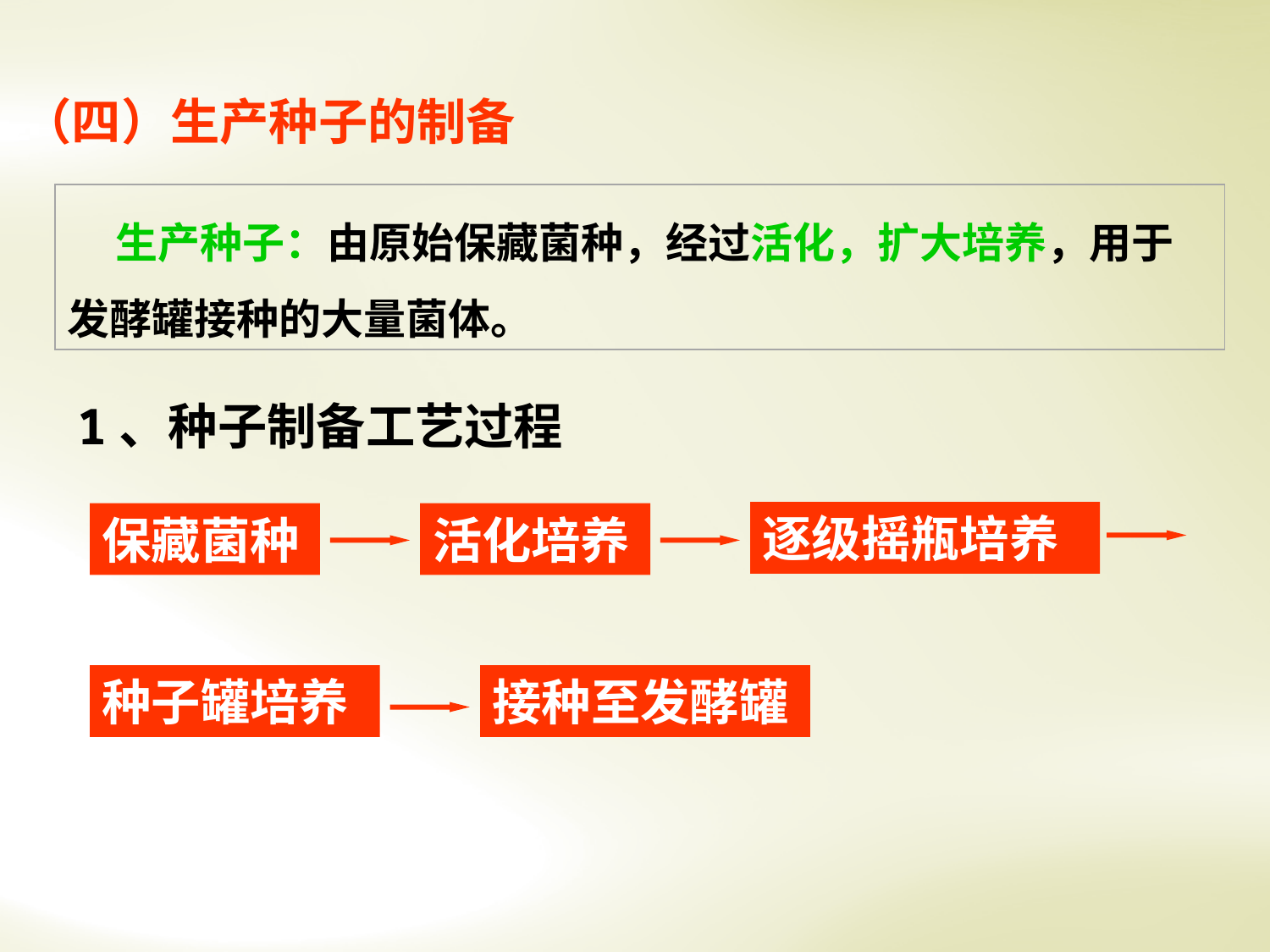

（四）生产种子的制备
    生产种子：由原始保藏菌种，经过活化，扩大培养，用于发酵罐接种的大量菌体。
1、种子制备工艺过程
逐级摇瓶培养
保藏菌种
活化培养

种子罐培养
接种至发酵罐